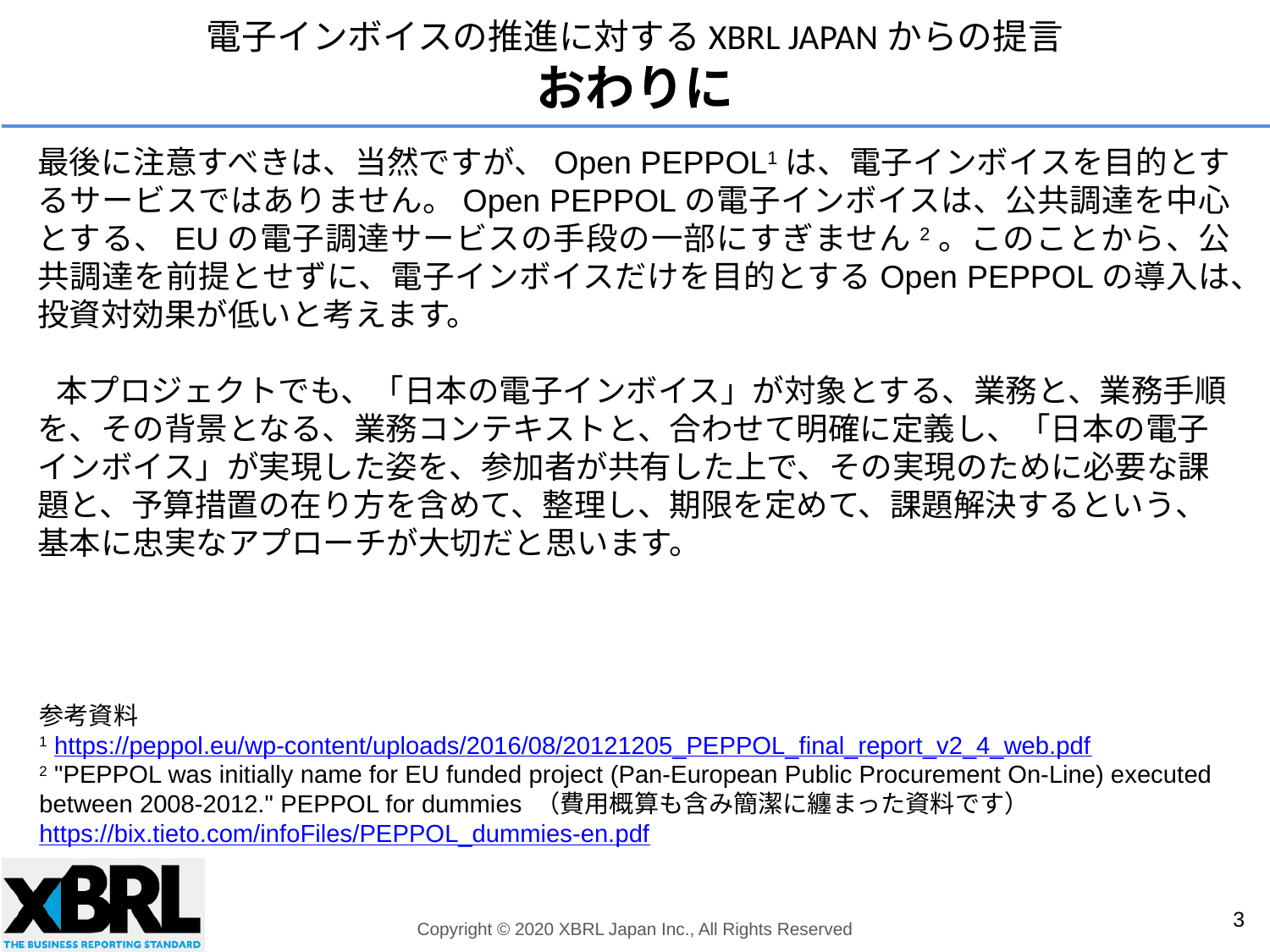

# 電子インボイスの推進に対するXBRL JAPANからの提言 おわりに
最後に注意すべきは、当然ですが、Open PEPPOL1は、電子インボイスを目的とするサービスではありません。Open PEPPOLの電子インボイスは、公共調達を中心とする、EUの電子調達サービスの手段の一部にすぎません2。このことから、公共調達を前提とせずに、電子インボイスだけを目的とするOpen PEPPOLの導入は、投資対効果が低いと考えます。

本プロジェクトでも、「日本の電子インボイス」が対象とする、業務と、業務手順を、その背景となる、業務コンテキストと、合わせて明確に定義し、「日本の電子インボイス」が実現した姿を、参加者が共有した上で、その実現のために必要な課題と、予算措置の在り方を含めて、整理し、期限を定めて、課題解決するという、基本に忠実なアプローチが大切だと思います。
参考資料
1 https://peppol.eu/wp-content/uploads/2016/08/20121205_PEPPOL_final_report_v2_4_web.pdf
2 "PEPPOL was initially name for EU funded project (Pan-European Public Procurement On-Line) executed between 2008-2012." PEPPOL for dummies （費用概算も含み簡潔に纏まった資料です）https://bix.tieto.com/infoFiles/PEPPOL_dummies-en.pdf